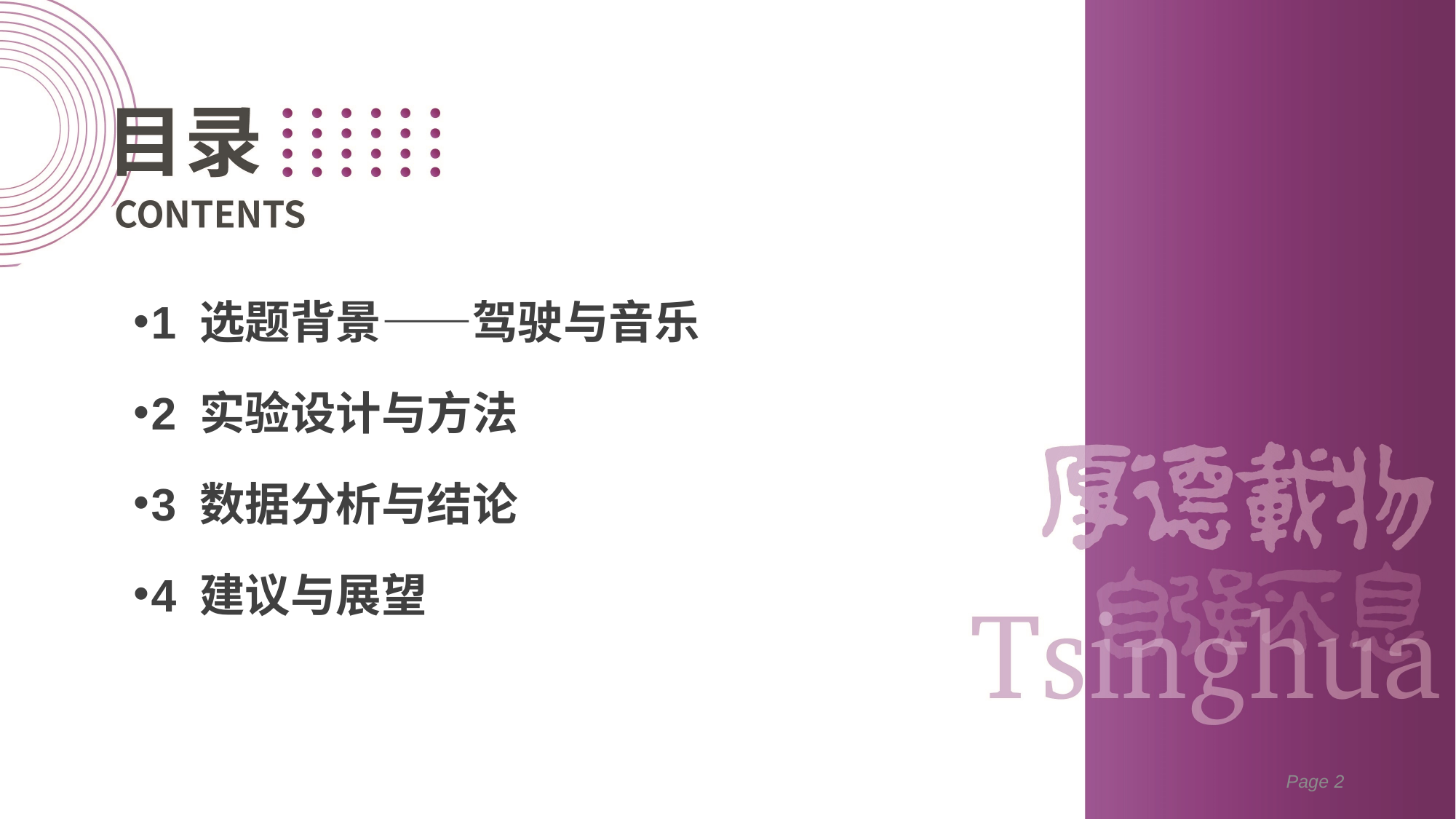

1 选题背景——驾驶与音乐
2 实验设计与方法
3 数据分析与结论
4 建议与展望
Page 2